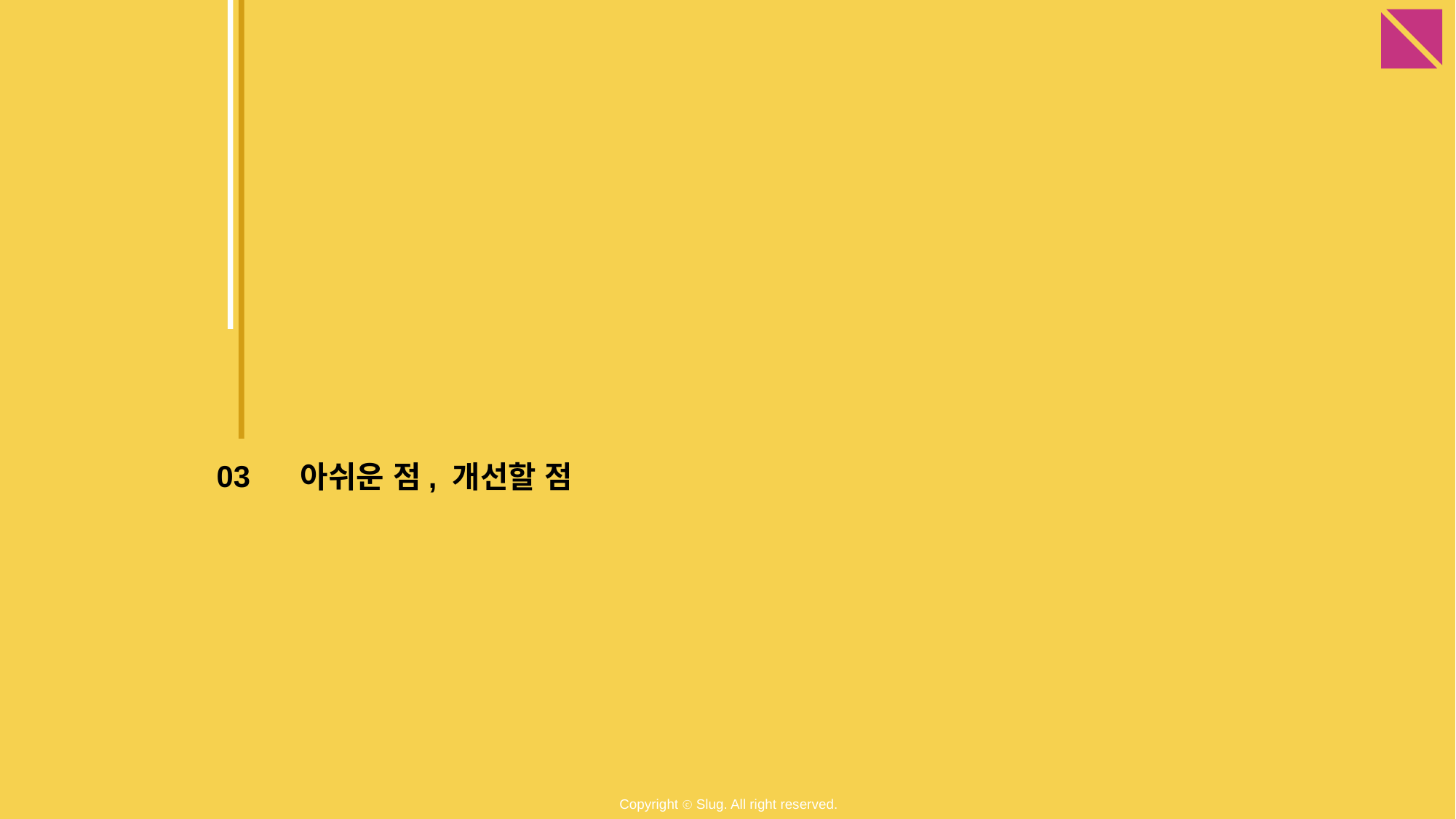

03
아쉬운 점, 개선할 점
Copyright ⓒ Slug. All right reserved.